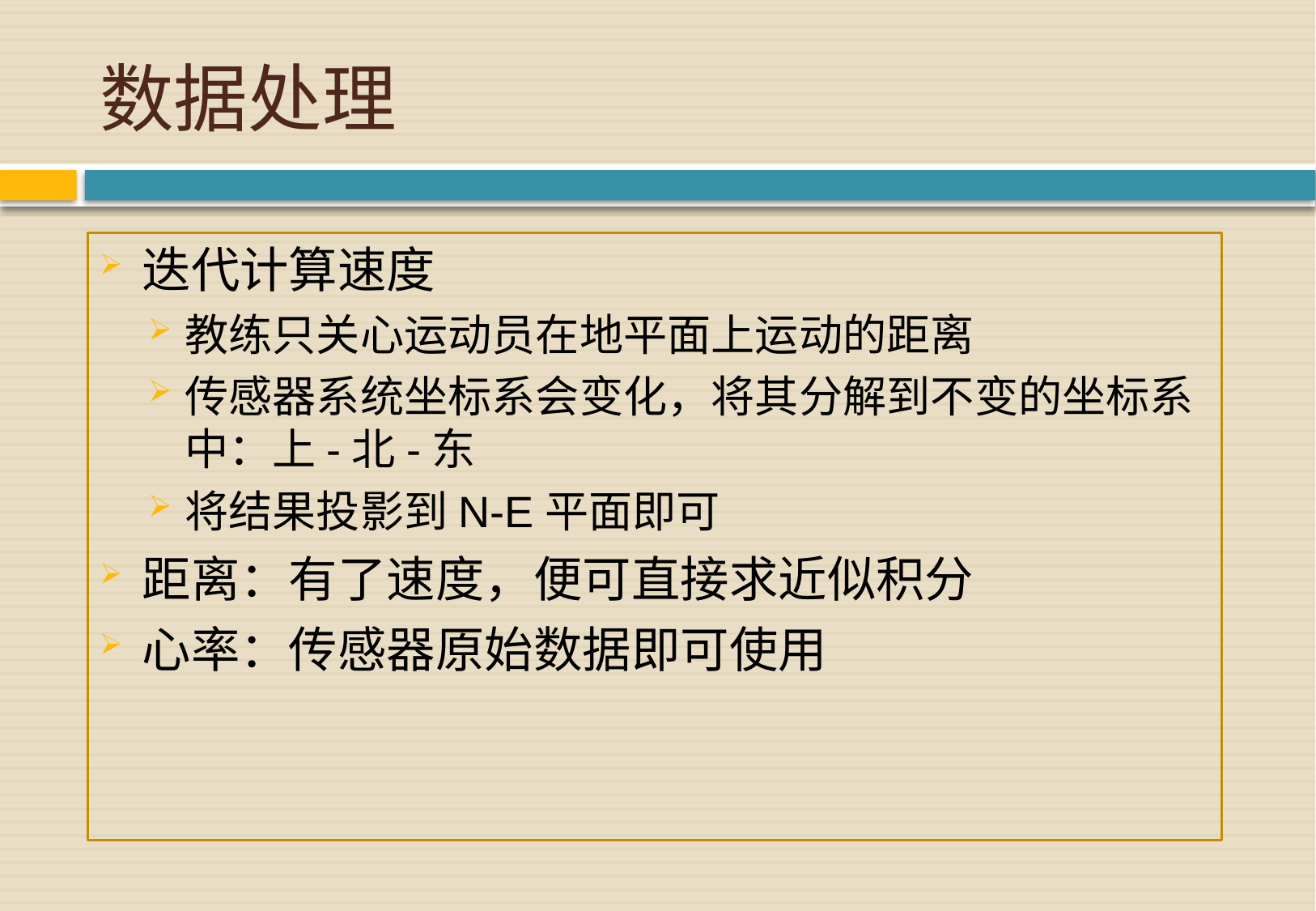

# 数据处理
迭代计算速度
教练只关心运动员在地平面上运动的距离
传感器系统坐标系会变化，将其分解到不变的坐标系中：上-北-东
将结果投影到N-E平面即可
距离：有了速度，便可直接求近似积分
心率：传感器原始数据即可使用